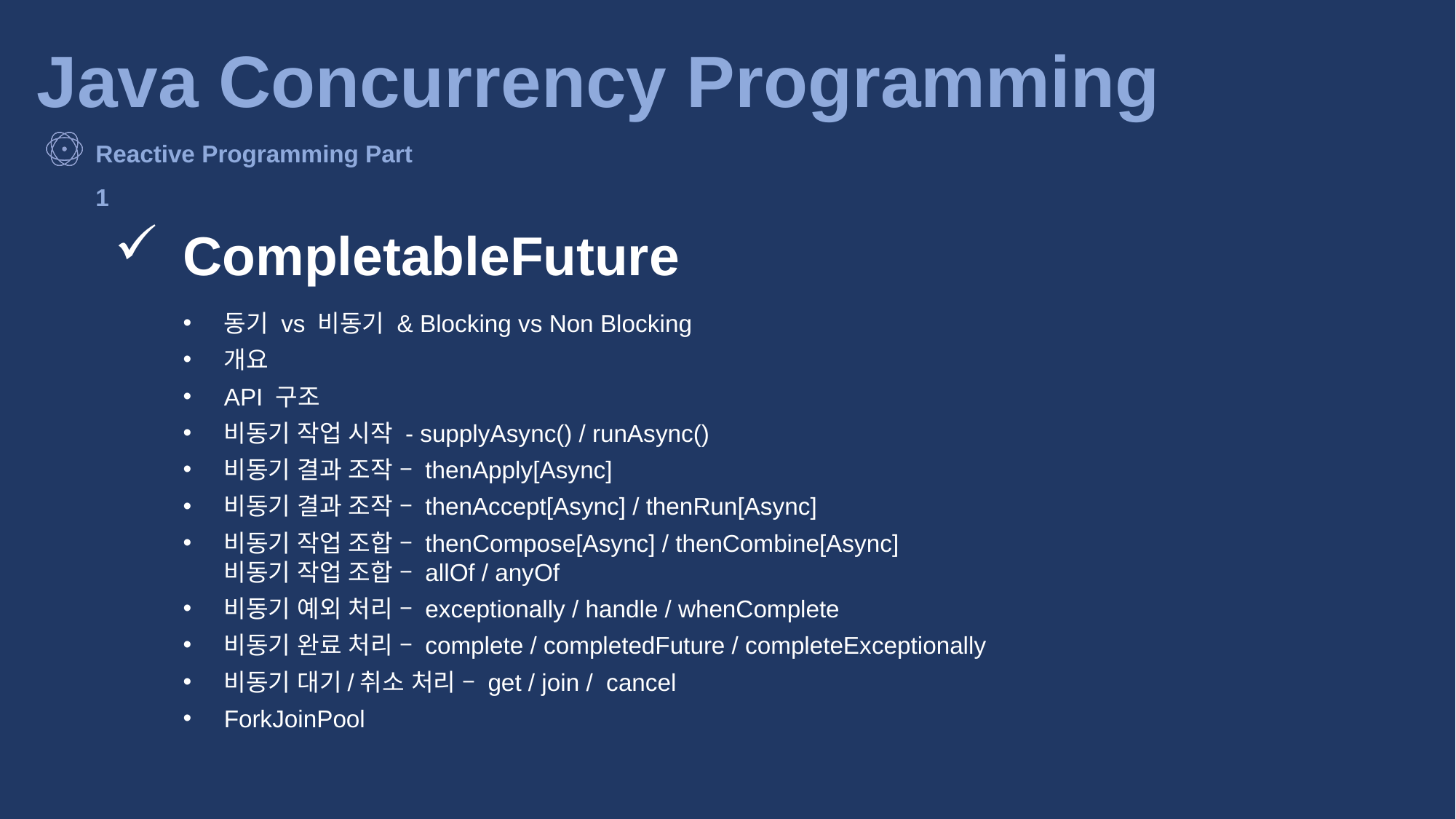

CompletableFuture
동기 vs 비동기 & Blocking vs Non Blocking
개요
API 구조
비동기 작업 시작 - supplyAsync() / runAsync()
비동기 결과 조작 – thenApply[Async]
비동기 결과 조작 – thenAccept[Async] / thenRun[Async]
비동기 작업 조합 – thenCompose[Async] / thenCombine[Async]
비동기 작업 조합 – allOf / anyOf
비동기 예외 처리 – exceptionally / handle / whenComplete
비동기 완료 처리 – complete / completedFuture / completeExceptionally
비동기 대기/취소 처리 – get / join /  cancel
ForkJoinPool